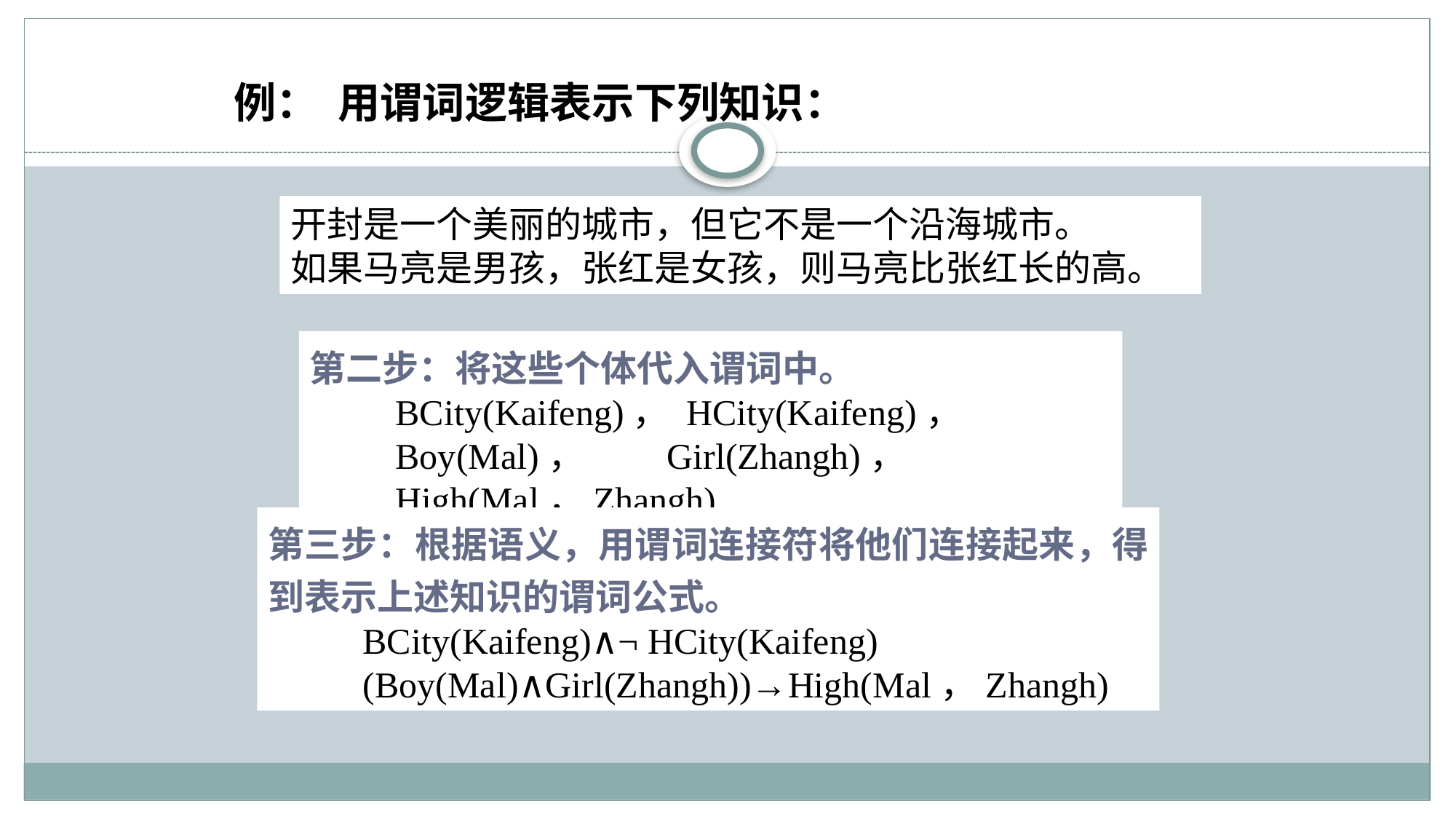

例：  用谓词逻辑表示下列知识：
开封是一个美丽的城市，但它不是一个沿海城市。
如果马亮是男孩，张红是女孩，则马亮比张红长的高。
第二步：将这些个体代入谓词中。
BCity(Kaifeng)， HCity(Kaifeng)， Boy(Mal)，         Girl(Zhangh)， High(Mal，Zhangh)
第三步：根据语义，用谓词连接符将他们连接起来，得到表示上述知识的谓词公式。
 BCity(Kaifeng)∧¬ HCity(Kaifeng)
 (Boy(Mal)∧Girl(Zhangh))→High(Mal，Zhangh)